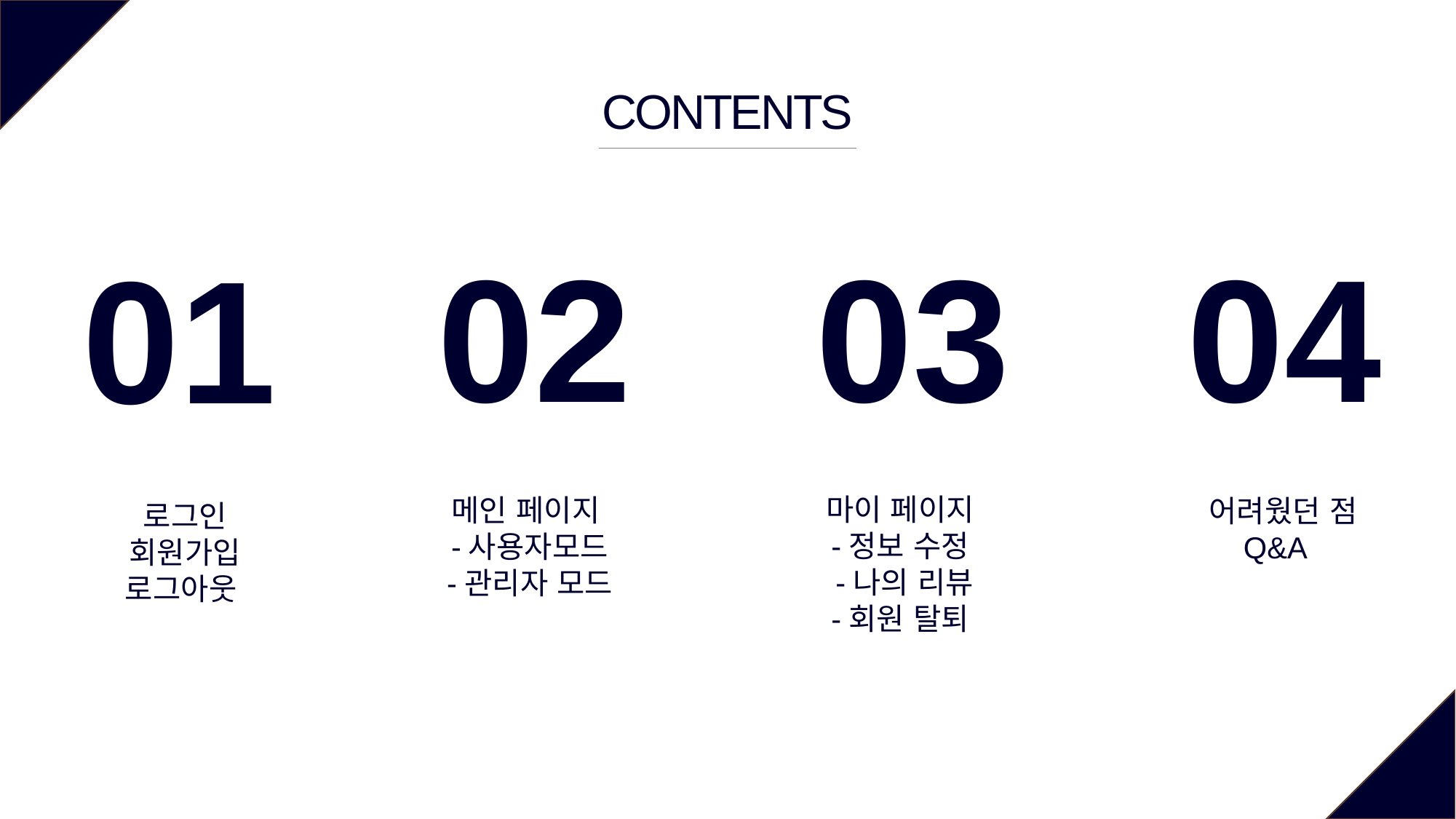

CONTENTS
02
03
04
01
메인 페이지
-사용자모드
-관리자 모드

로그인
회원가입
로그아웃

마이 페이지
-정보 수정
-나의 리뷰
-회원 탈퇴

어려웠던 점
Q&A